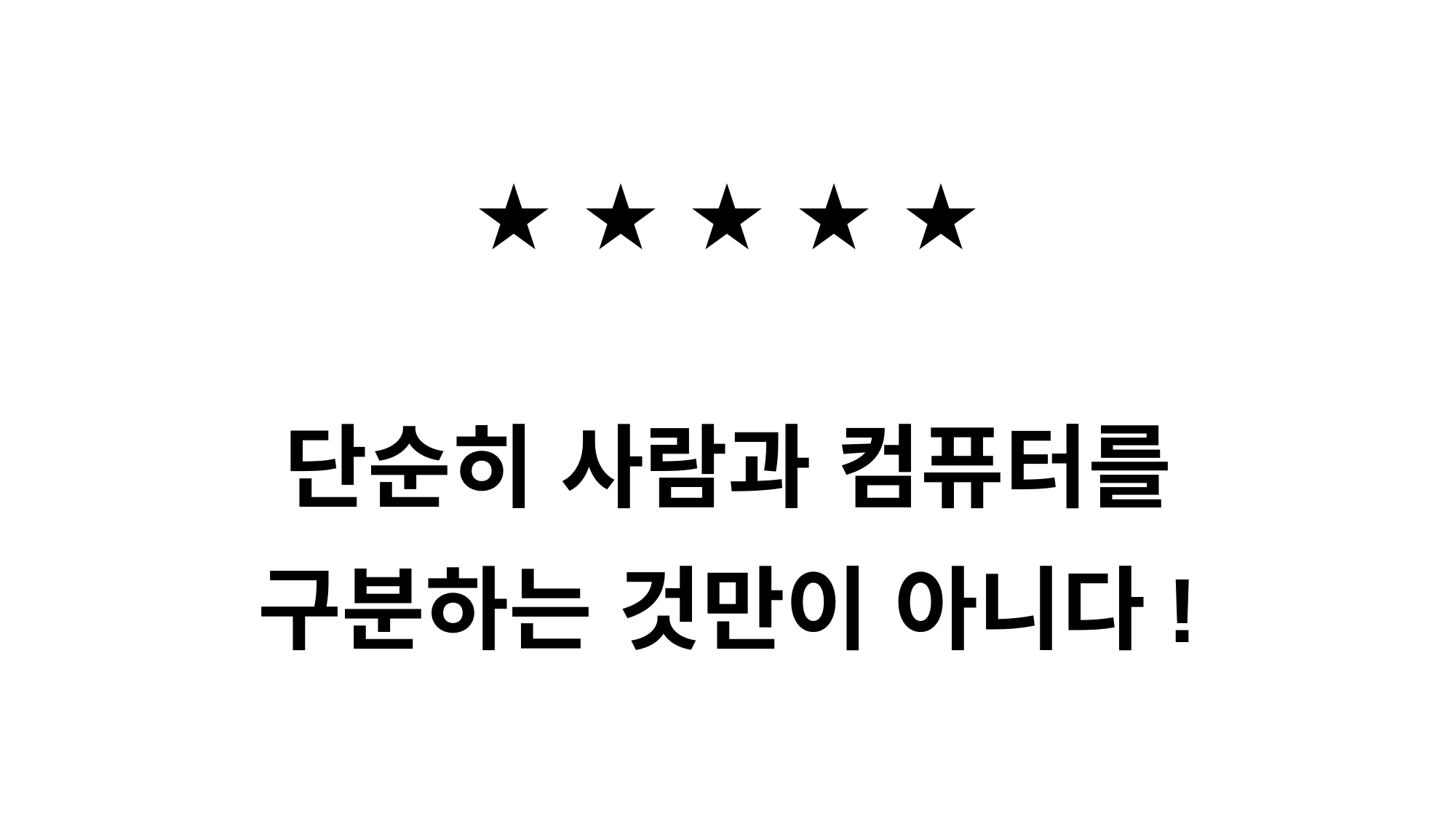

★ ★ ★ ★ ★

단순히 사람과 컴퓨터를 구분하는 것만이 아니다!